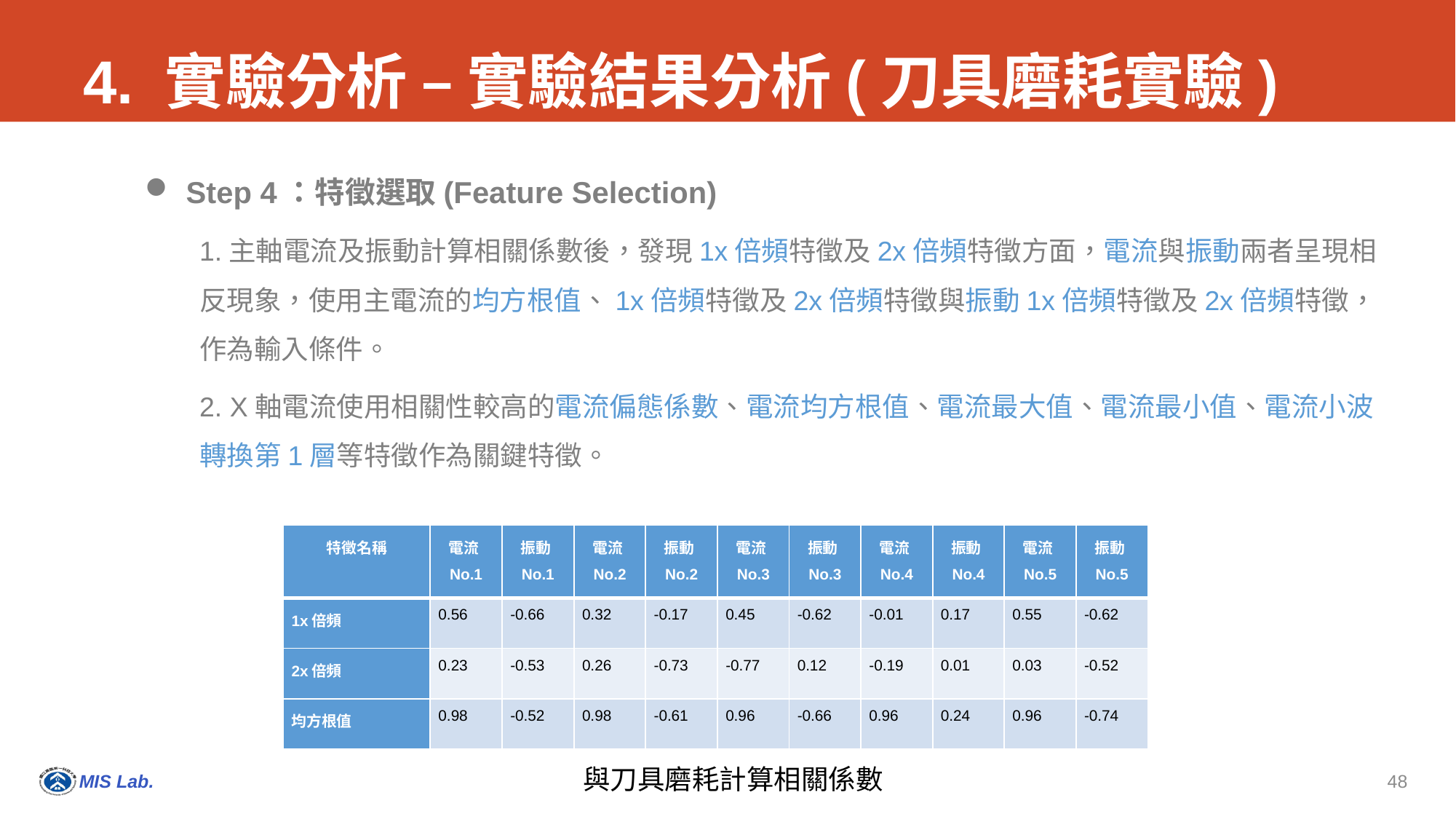

# 4. 實驗分析 – 實驗結果分析(刀具磨耗實驗)

Step 4：特徵選取(Feature Selection)
1.主軸電流及振動計算相關係數後，發現1x倍頻特徵及2x倍頻特徵方面，電流與振動兩者呈現相反現象，使用主電流的均方根值、1x倍頻特徵及2x倍頻特徵與振動1x倍頻特徵及2x倍頻特徵，作為輸入條件。
2. X軸電流使用相關性較高的電流偏態係數、電流均方根值、電流最大值、電流最小值、電流小波轉換第1層等特徵作為關鍵特徵。

| 特徵名稱 | 電流No.1 | 振動No.1 | 電流No.2 | 振動No.2 | 電流No.3 | 振動No.3 | 電流No.4 | 振動No.4 | 電流No.5 | 振動No.5 |
| --- | --- | --- | --- | --- | --- | --- | --- | --- | --- | --- |
| 1x倍頻 | 0.56 | -0.66 | 0.32 | -0.17 | 0.45 | -0.62 | -0.01 | 0.17 | 0.55 | -0.62 |
| 2x倍頻 | 0.23 | -0.53 | 0.26 | -0.73 | -0.77 | 0.12 | -0.19 | 0.01 | 0.03 | -0.52 |
| 均方根值 | 0.98 | -0.52 | 0.98 | -0.61 | 0.96 | -0.66 | 0.96 | 0.24 | 0.96 | -0.74 |
 與刀具磨耗計算相關係數
48